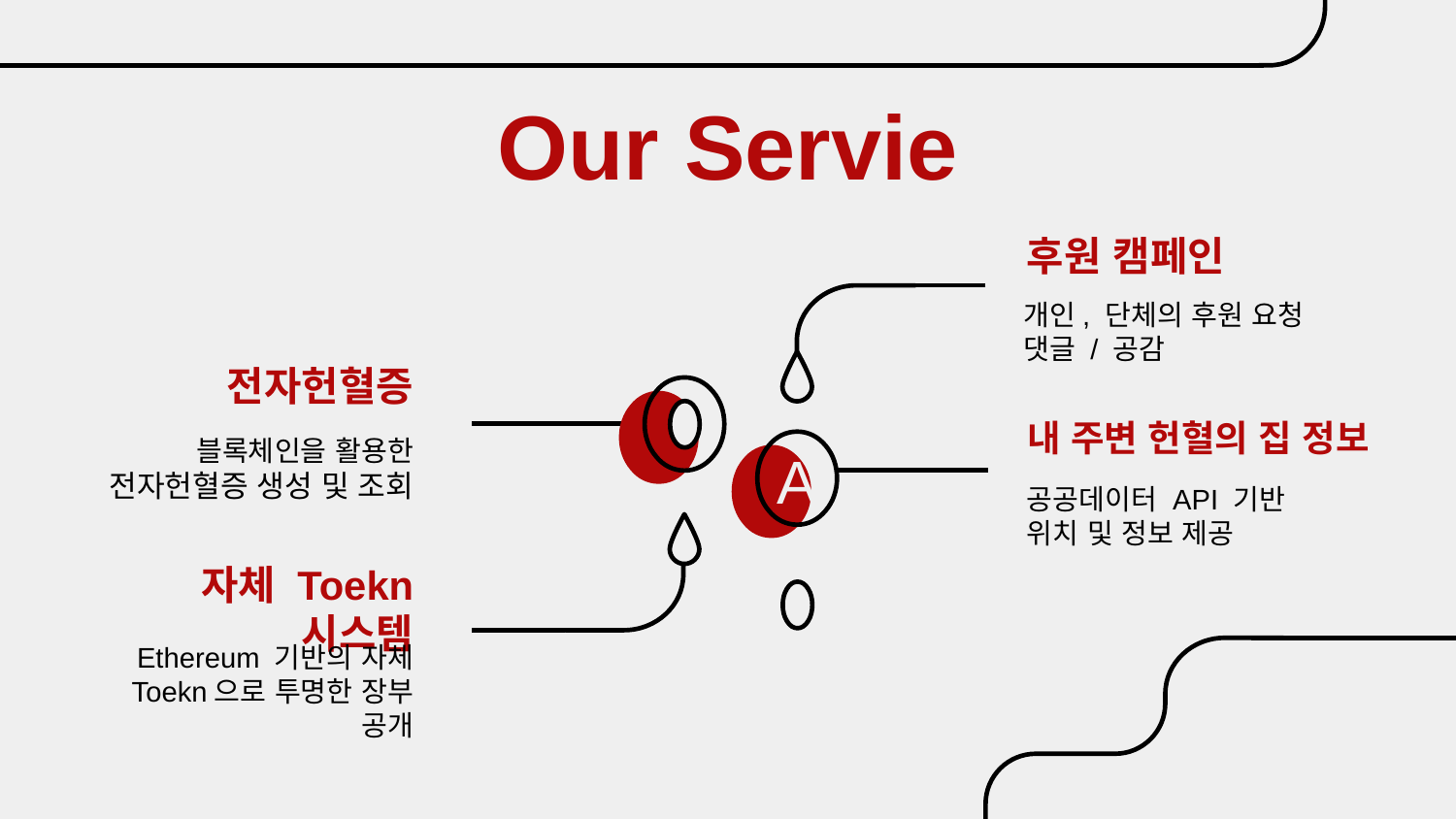

# Our Servie
후원 캠페인

개인, 단체의 후원 요청 댓글 / 공감
전자헌혈증

내 주변 헌혈의 집 정보
블록체인을 활용한 전자헌혈증 생성 및 조회
A
공공데이터 API 기반 위치 및 정보 제공

자체 Toekn 시스템
Ethereum 기반의 자체 Toekn으로 투명한 장부 공개